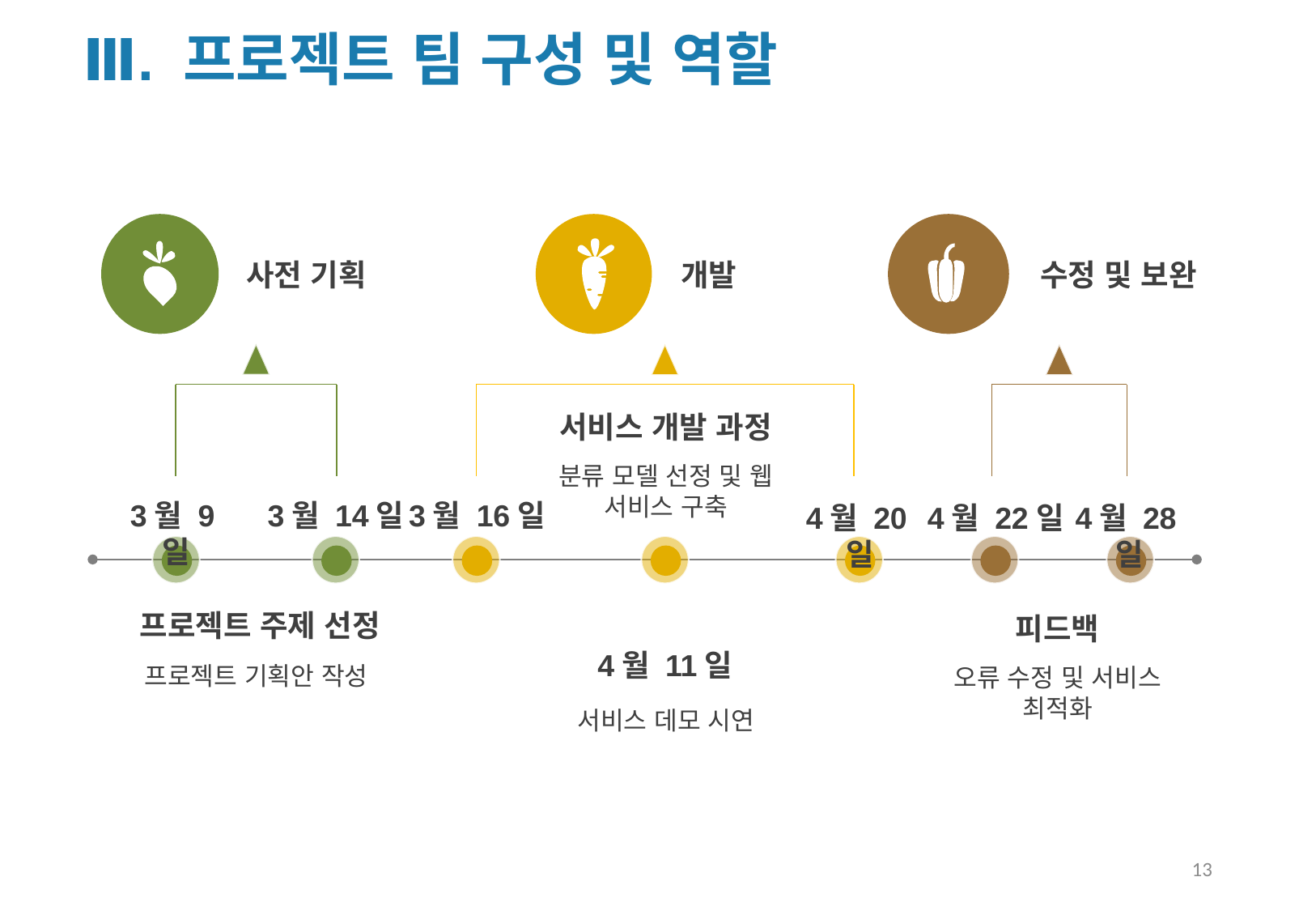

Ⅲ. 프로젝트 팀 구성 및 역할

사전 기획

개발

수정 및 보완

서비스 개발 과정
분류 모델 선정 및 웹 서비스 구축
3월 9일
3월 14일
3월 16일
4월 20일
4월 22일
4월 28일

프로젝트 주제 선정
프로젝트 기획안 작성
피드백
4월 11일
오류 수정 및 서비스 최적화
서비스 데모 시연
13